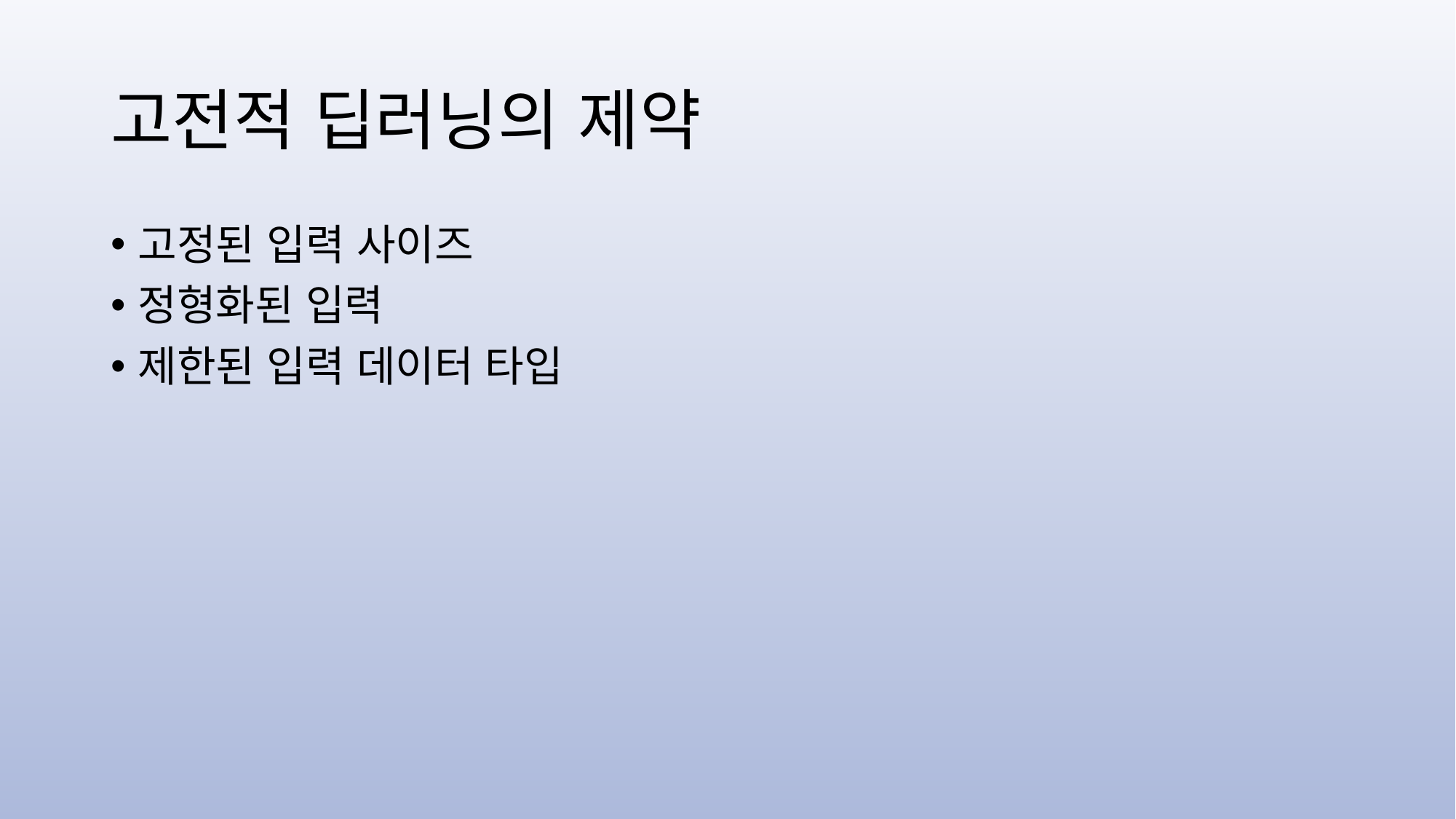

# 고전적 딥러닝의 제약
고정된 입력 사이즈
정형화된 입력
제한된 입력 데이터 타입